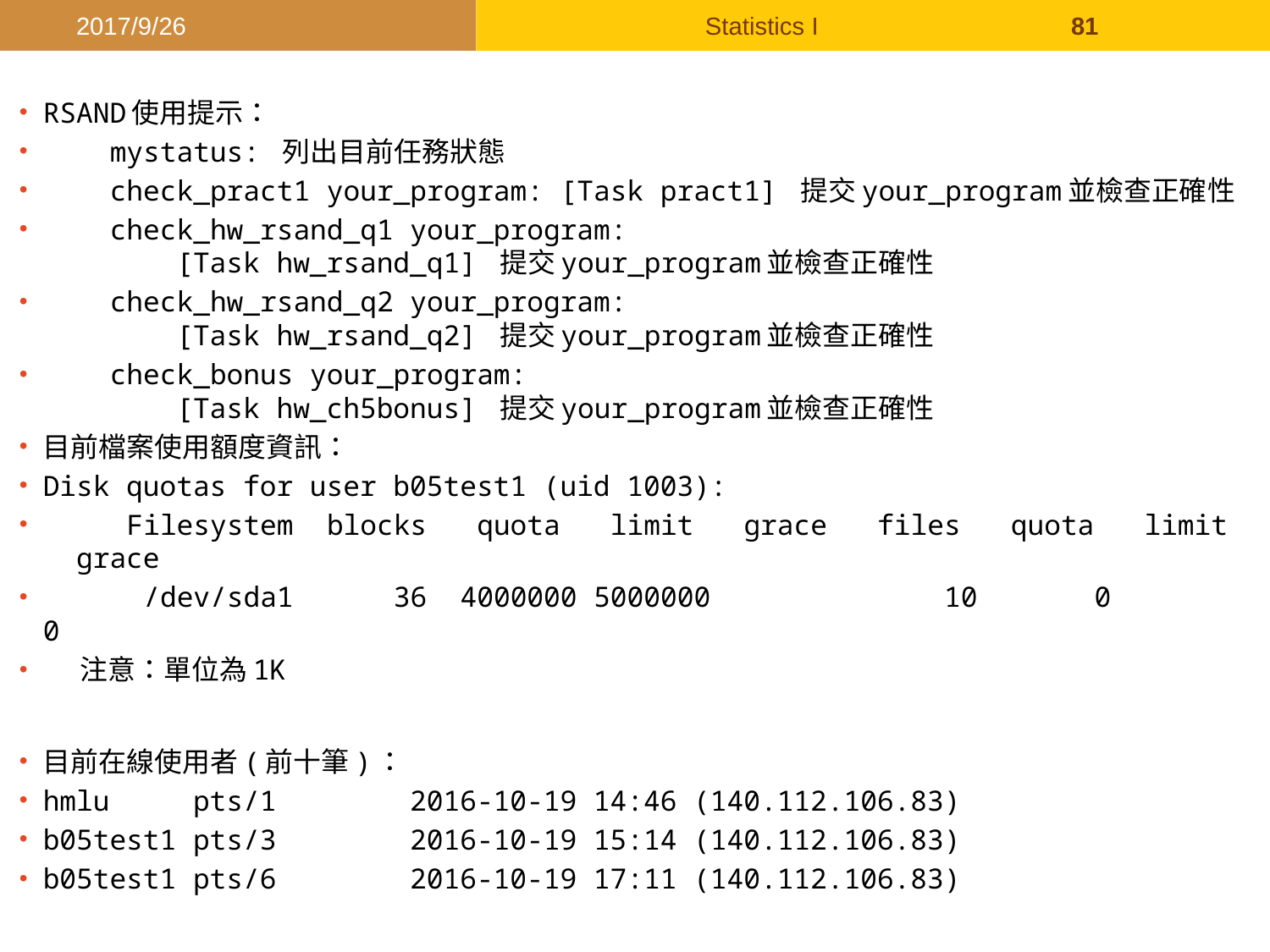

2017/9/26
Statistics I
81
RSAND使用提示：
    mystatus: 列出目前任務狀態
    check_pract1 your_program: [Task pract1] 提交your_program並檢查正確性
    check_hw_rsand_q1 your_program:
        [Task hw_rsand_q1] 提交your_program並檢查正確性
    check_hw_rsand_q2 your_program:
        [Task hw_rsand_q2] 提交your_program並檢查正確性
    check_bonus your_program:
        [Task hw_ch5bonus] 提交your_program並檢查正確性
目前檔案使用額度資訊：
Disk quotas for user b05test1 (uid 1003):
     Filesystem  blocks   quota   limit   grace   files   quota   limit   grace
      /dev/sda1      36  4000000 5000000              10       0       0
     注意：單位為1K

目前在線使用者(前十筆)：
hmlu     pts/1        2016-10-19 14:46 (140.112.106.83)
b05test1 pts/3        2016-10-19 15:14 (140.112.106.83)
b05test1 pts/6        2016-10-19 17:11 (140.112.106.83)